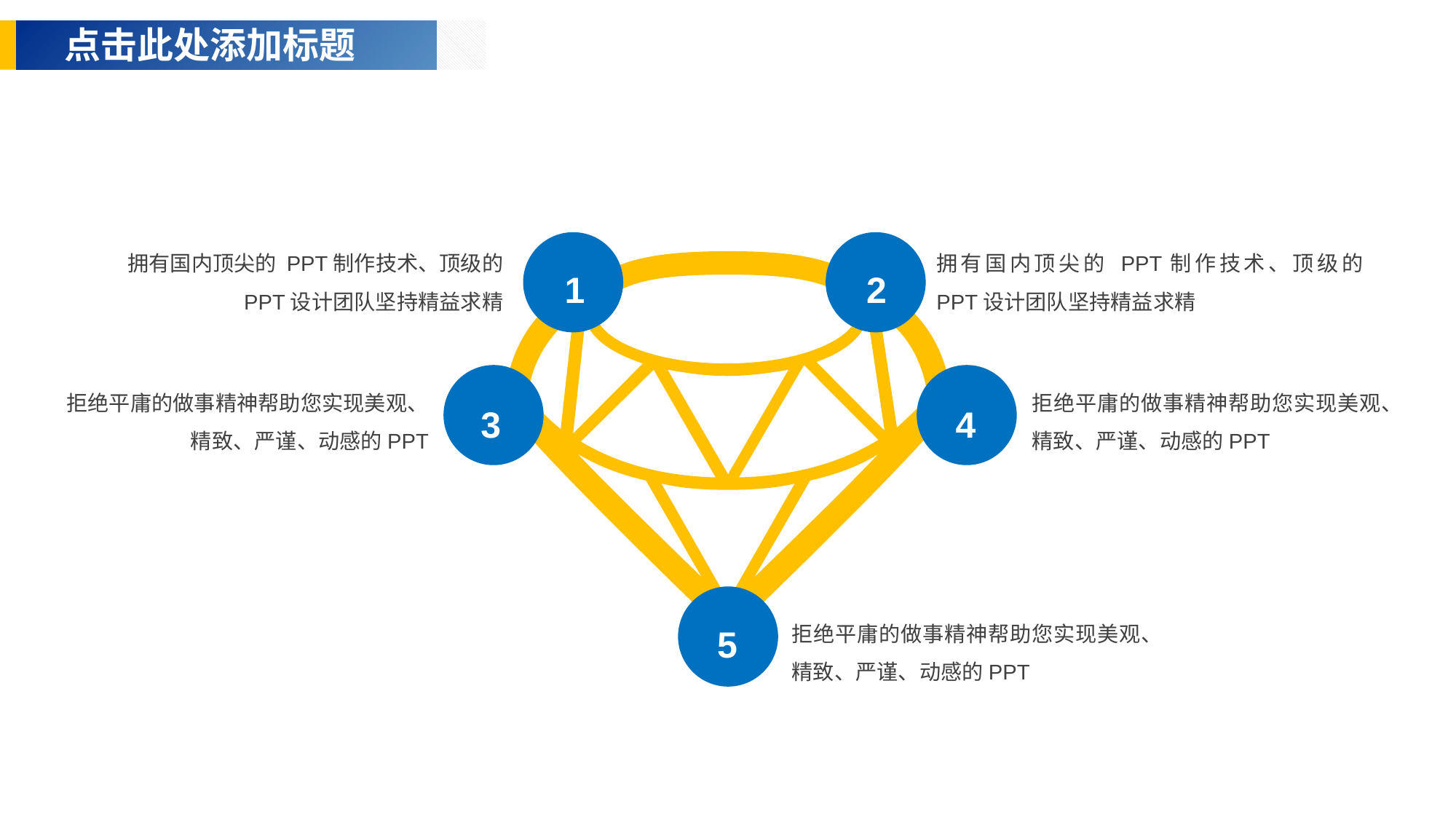

点击此处添加标题

拥有国内顶尖的 PPT制作技术、顶级的 PPT设计团队坚持精益求精

1

2
拥有国内顶尖的 PPT制作技术、顶级的 PPT设计团队坚持精益求精

3

4
拒绝平庸的做事精神帮助您实现美观、精致、严谨、动感的PPT
拒绝平庸的做事精神帮助您实现美观、精致、严谨、动感的PPT

5
拒绝平庸的做事精神帮助您实现美观、精致、严谨、动感的PPT